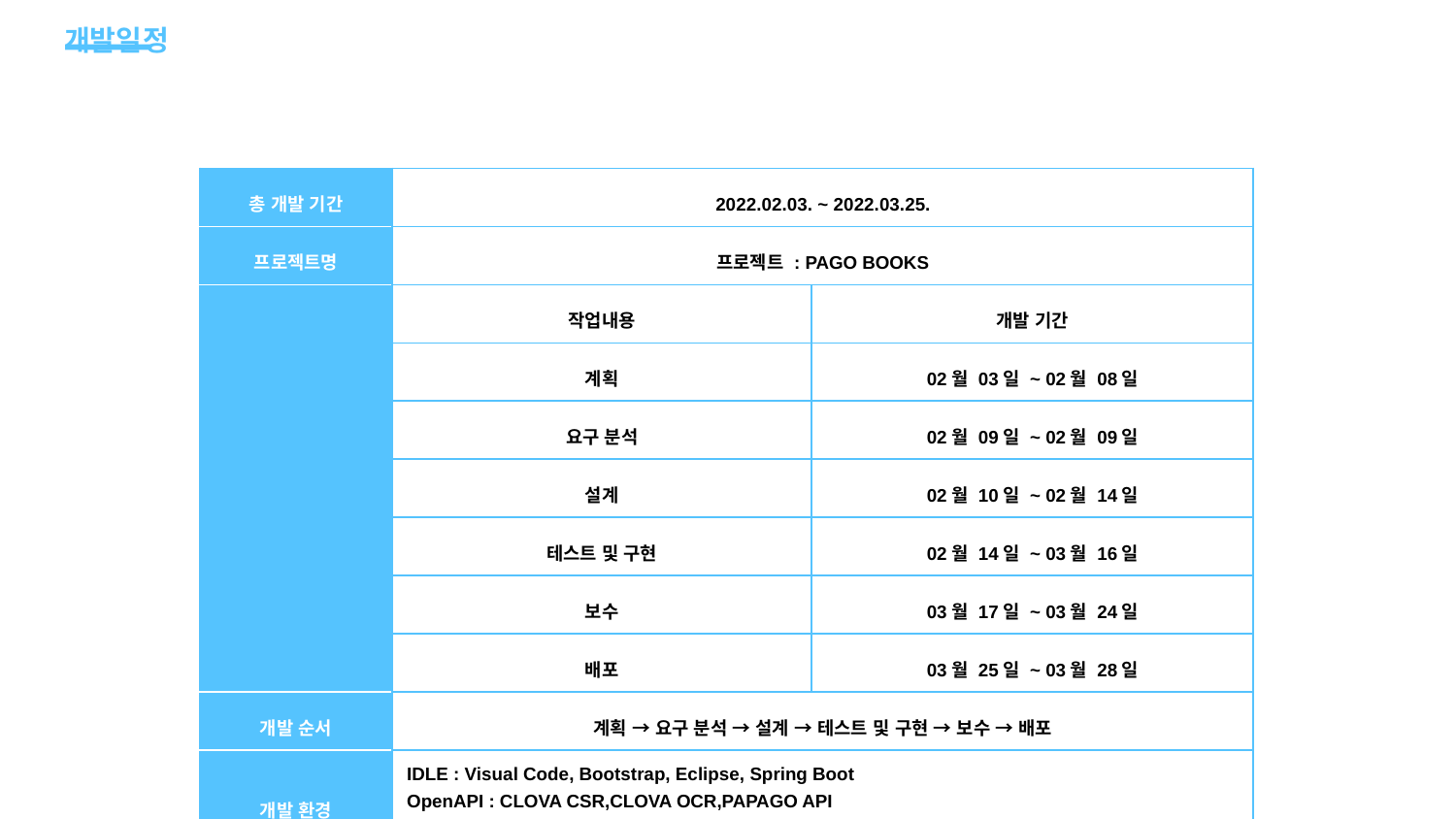

# 개발일정

| 총 개발 기간 | 2022.02.03. ~ 2022.03.25. |  |
| --- | --- | --- |
| 프로젝트명 | 프로젝트 : PAGO BOOKS |  |
| 프로젝트 개발기간 | 작업내용 | 개발 기간 |
|  | 계획 | 02월 03일 ~ 02월 08일 |
|  | 요구 분석 | 02월 09일 ~ 02월 09일 |
|  | 설계 | 02월 10일 ~ 02월 14일 |
|  | 테스트 및 구현 | 02월 14일 ~ 03월 16일 |
|  | 보수 | 03월 17일 ~ 03월 24일 |
|  | 배포 | 03월 25일 ~ 03월 28일 |
| 개발 순서 | 계획 → 요구 분석 → 설계 → 테스트 및 구현 → 보수 → 배포 |  |
| 개발 환경 | IDLE : Visual Code, Bootstrap, Eclipse, Spring Boot OpenAPI : CLOVA CSR,CLOVA OCR,PAPAGO API Repo : Git |  |